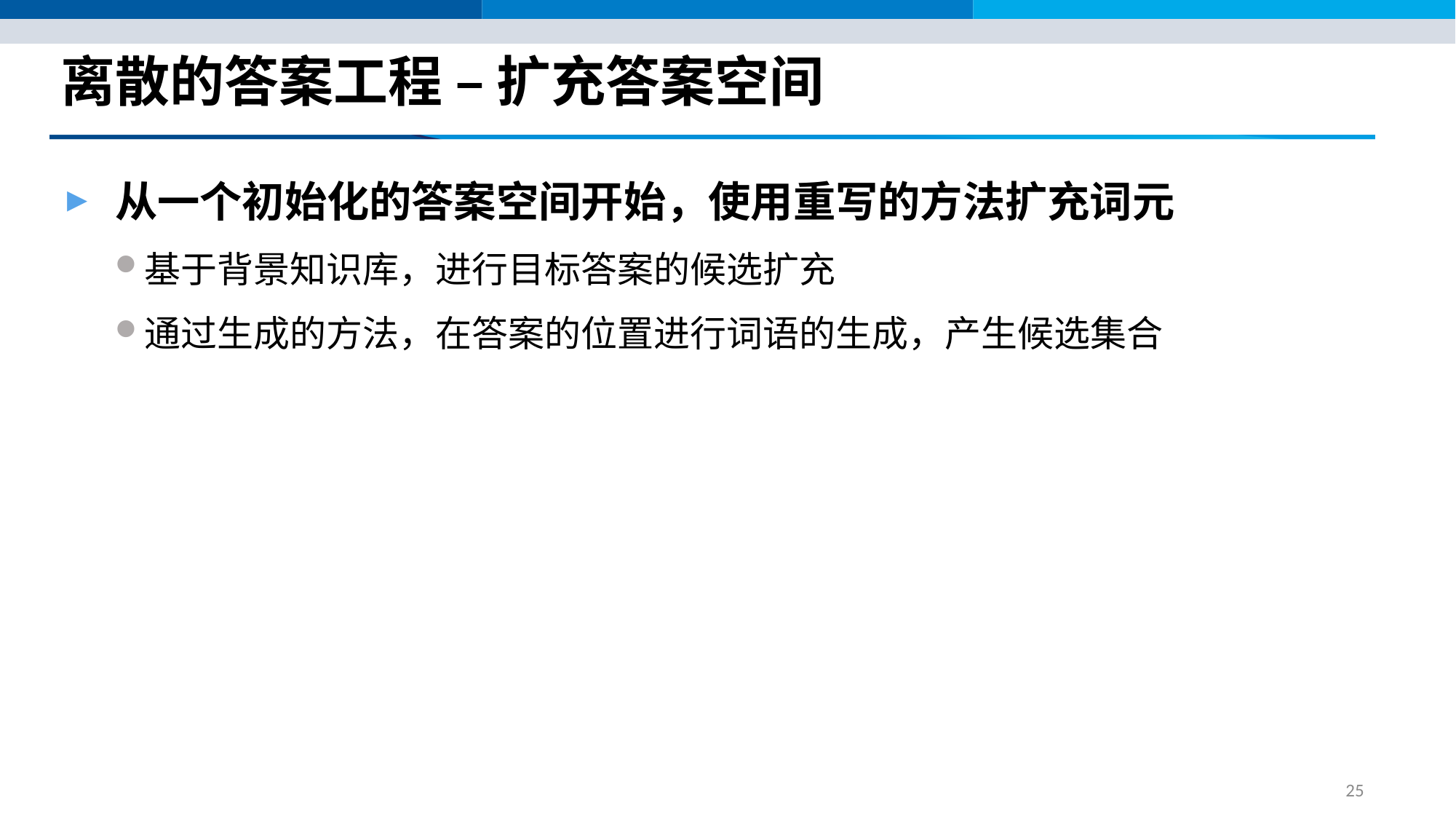

# 离散的答案工程 – 扩充答案空间
从一个初始化的答案空间开始，使用重写的方法扩充词元
基于背景知识库，进行目标答案的候选扩充
通过生成的方法，在答案的位置进行词语的生成，产生候选集合

25